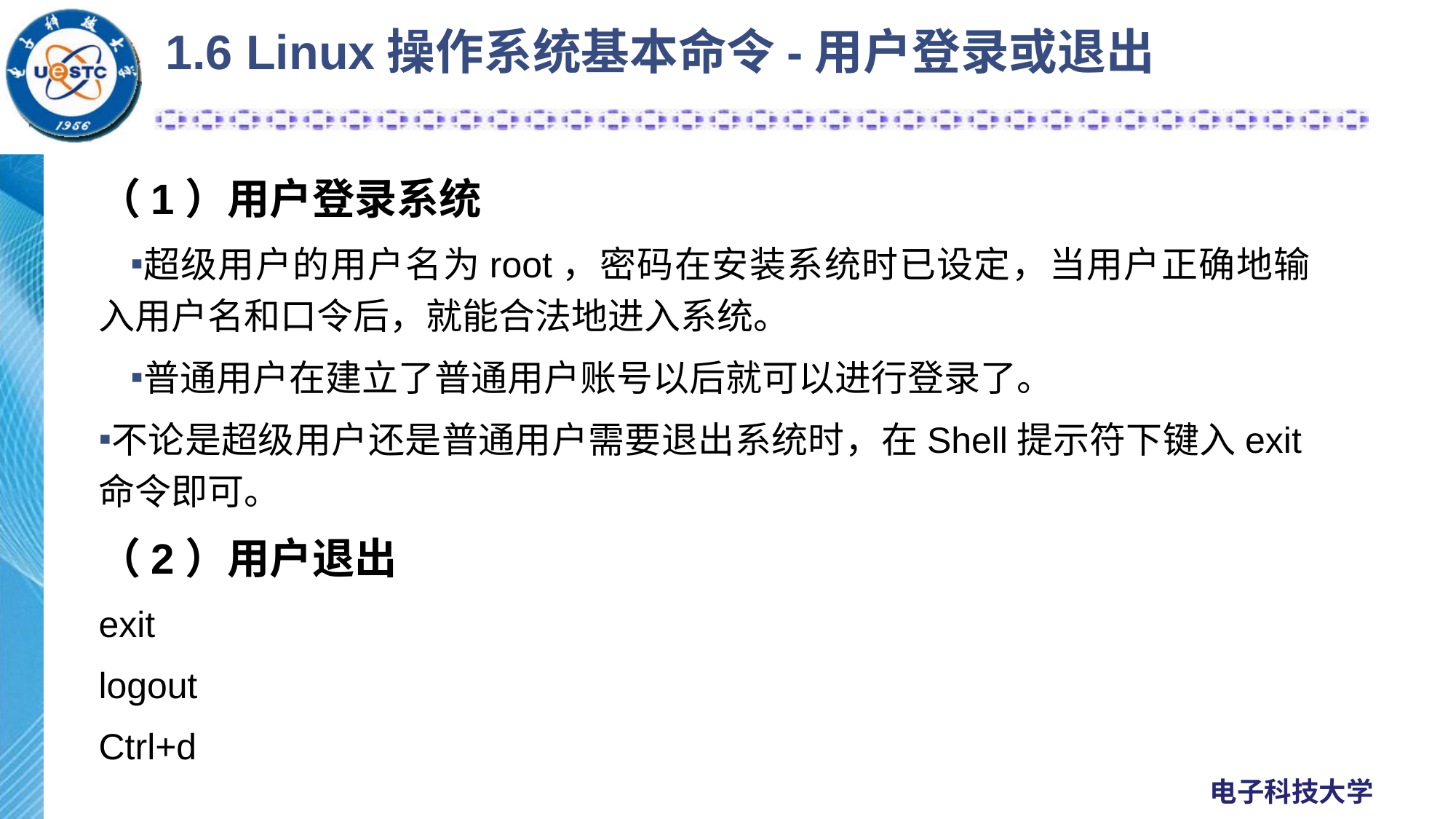

# 1.6 Linux操作系统基本命令-用户登录或退出
（1）用户登录系统
超级用户的用户名为root，密码在安装系统时已设定，当用户正确地输入用户名和口令后，就能合法地进入系统。
普通用户在建立了普通用户账号以后就可以进行登录了。
不论是超级用户还是普通用户需要退出系统时，在Shell提示符下键入exit命令即可。
（2）用户退出
exit
logout
Ctrl+d